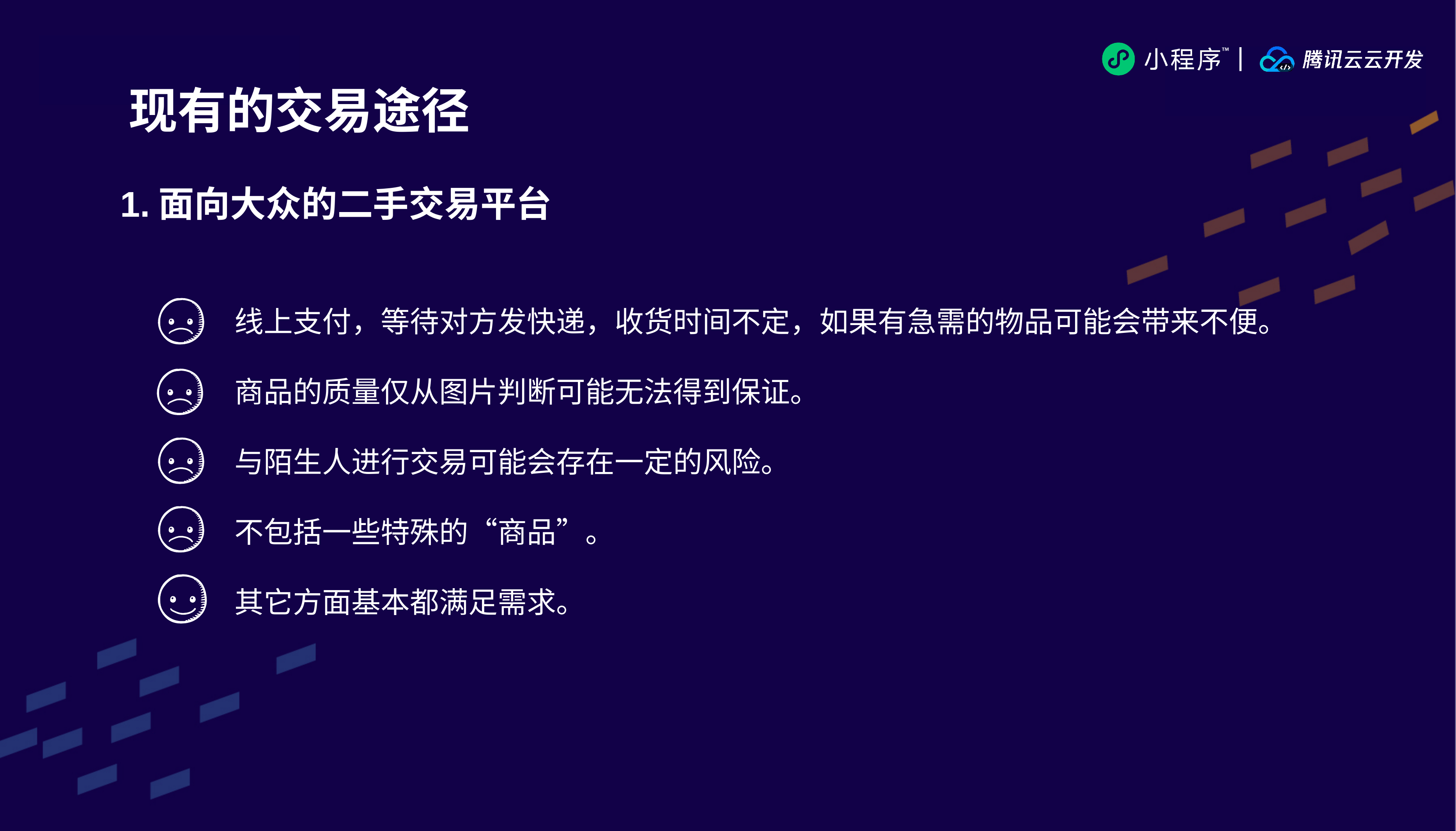

现有的交易途径
1.面向大众的二手交易平台

线上支付，等待对方发快递，收货时间不定，如果有急需的物品可能会带来不便。

商品的质量仅从图片判断可能无法得到保证。

与陌生人进行交易可能会存在一定的风险。

不包括一些特殊的“商品”。

其它方面基本都满足需求。